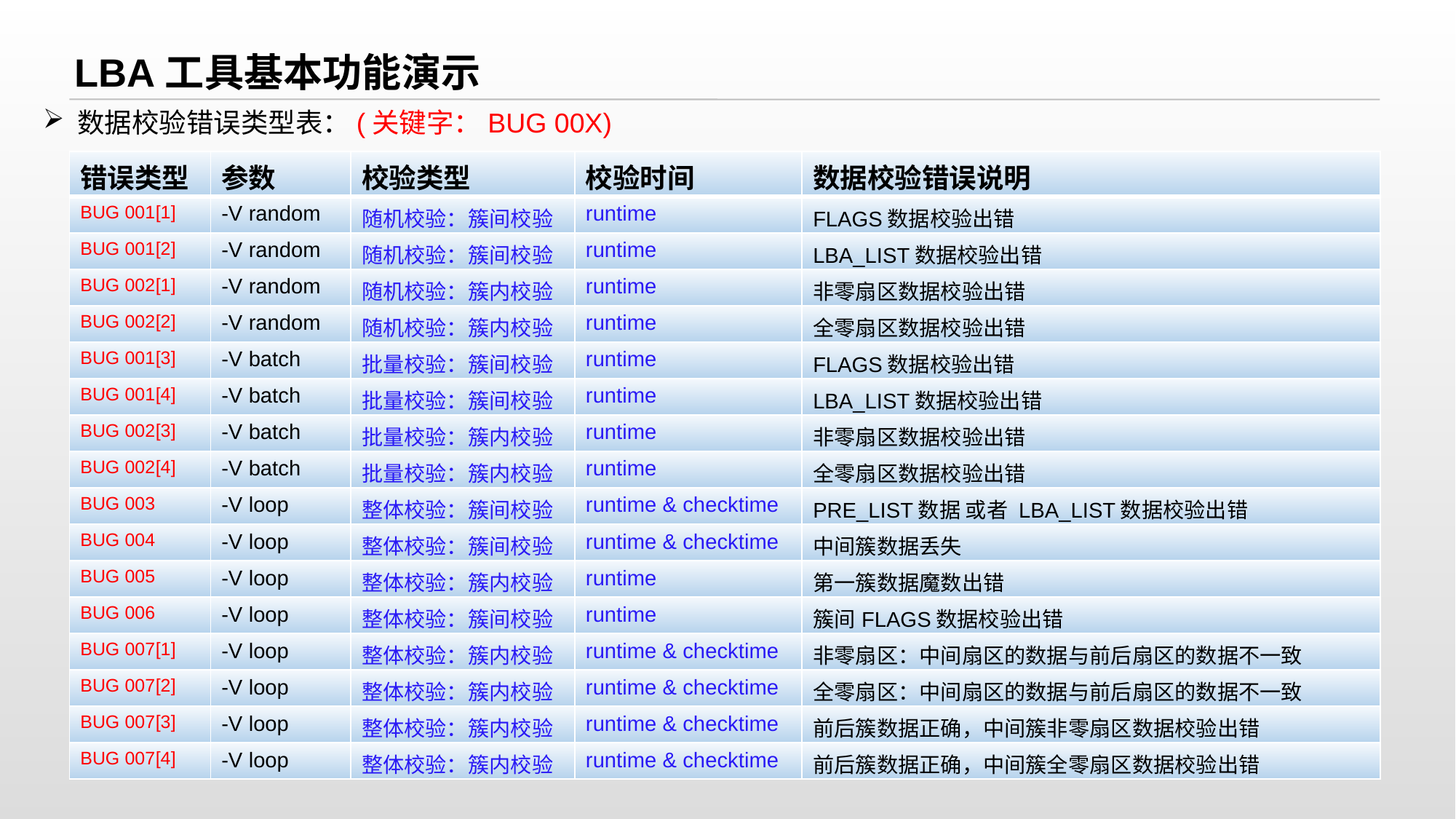

LBA工具基本功能演示
数据校验错误类型表：(关键字：BUG 00X)
| 错误类型 | 参数 | 校验类型 | 校验时间 | 数据校验错误说明 |
| --- | --- | --- | --- | --- |
| BUG 001[1] | -V random | 随机校验：簇间校验 | runtime | FLAGS数据校验出错 |
| BUG 001[2] | -V random | 随机校验：簇间校验 | runtime | LBA\_LIST数据校验出错 |
| BUG 002[1] | -V random | 随机校验：簇内校验 | runtime | 非零扇区数据校验出错 |
| BUG 002[2] | -V random | 随机校验：簇内校验 | runtime | 全零扇区数据校验出错 |
| BUG 001[3] | -V batch | 批量校验：簇间校验 | runtime | FLAGS数据校验出错 |
| BUG 001[4] | -V batch | 批量校验：簇间校验 | runtime | LBA\_LIST数据校验出错 |
| BUG 002[3] | -V batch | 批量校验：簇内校验 | runtime | 非零扇区数据校验出错 |
| BUG 002[4] | -V batch | 批量校验：簇内校验 | runtime | 全零扇区数据校验出错 |
| BUG 003 | -V loop | 整体校验：簇间校验 | runtime & checktime | PRE\_LIST数据 或者 LBA\_LIST数据校验出错 |
| BUG 004 | -V loop | 整体校验：簇间校验 | runtime & checktime | 中间簇数据丢失 |
| BUG 005 | -V loop | 整体校验：簇内校验 | runtime | 第一簇数据魔数出错 |
| BUG 006 | -V loop | 整体校验：簇间校验 | runtime | 簇间FLAGS数据校验出错 |
| BUG 007[1] | -V loop | 整体校验：簇内校验 | runtime & checktime | 非零扇区：中间扇区的数据与前后扇区的数据不一致 |
| BUG 007[2] | -V loop | 整体校验：簇内校验 | runtime & checktime | 全零扇区：中间扇区的数据与前后扇区的数据不一致 |
| BUG 007[3] | -V loop | 整体校验：簇内校验 | runtime & checktime | 前后簇数据正确，中间簇非零扇区数据校验出错 |
| BUG 007[4] | -V loop | 整体校验：簇内校验 | runtime & checktime | 前后簇数据正确，中间簇全零扇区数据校验出错 |